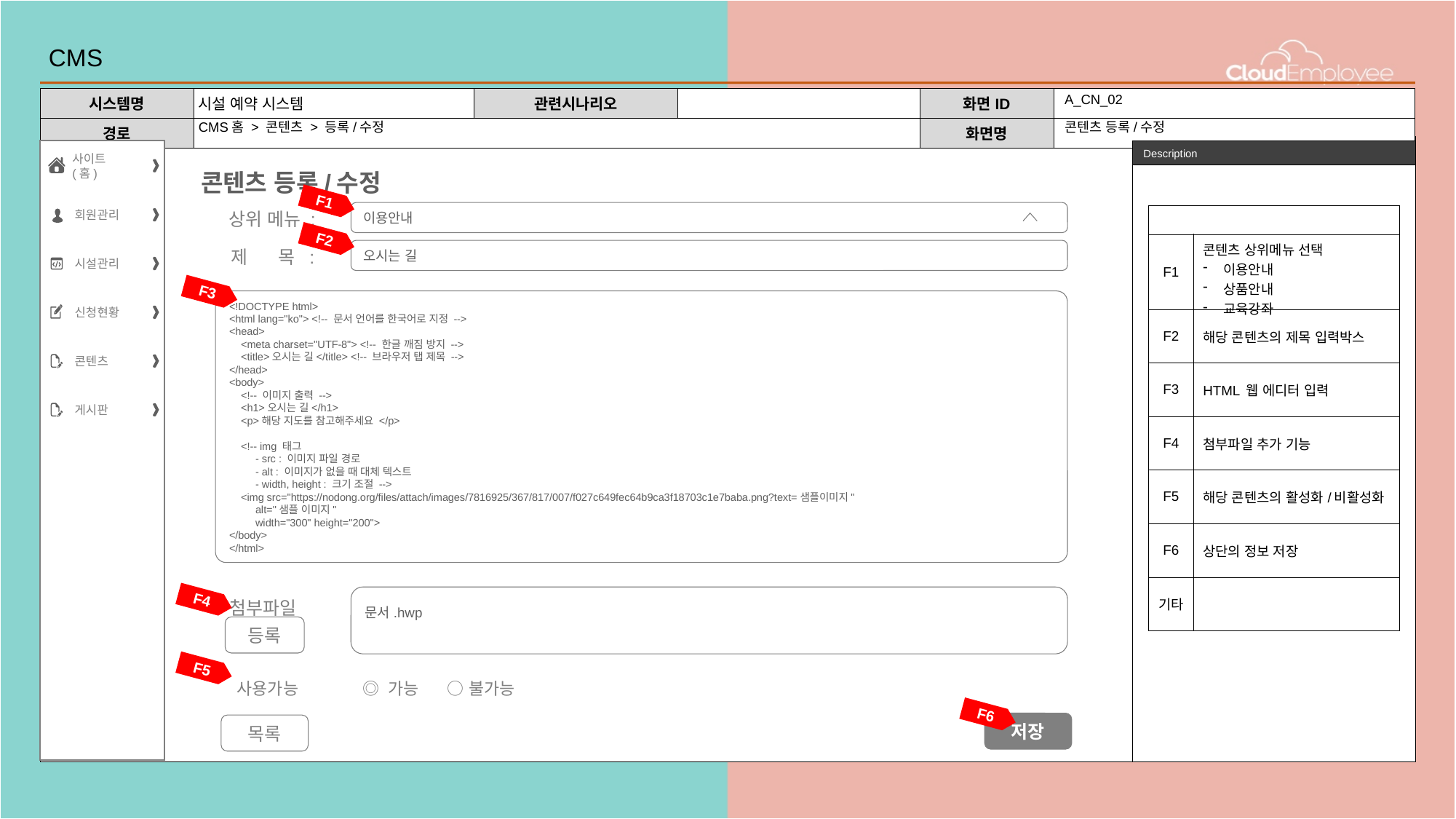

# CMS

A_CN_02
CMS홈 > 콘텐츠 > 등록/수정
콘텐츠 등록/수정

사이트(홈)

회원관리

시설관리

신청현황

콘텐츠

게시판

콘텐츠 등록/수정
F1
상위 메뉴 :
이용안내
|  |  |
| --- | --- |
| F1 | 콘텐츠 상위메뉴 선택 이용안내 상품안내 교육강좌 |
| F2 | 해당 콘텐츠의 제목 입력박스 |
| F3 | HTML 웹 에디터 입력 |
| F4 | 첨부파일 추가 기능 |
| F5 | 해당 콘텐츠의 활성화/비활성화 |
| F6 | 상단의 정보 저장 |
| 기타 |  |

F2
제      목  :
오시는 길
F3
<!DOCTYPE html>
<html lang="ko"> <!-- 문서 언어를 한국어로 지정 -->
<head>
    <meta charset="UTF-8"> <!-- 한글 깨짐 방지 -->
    <title>오시는 길</title> <!-- 브라우저 탭 제목 -->
</head>
<body>
    <!-- 이미지 출력 -->
    <h1>오시는 길</h1>
    <p>해당 지도를 참고해주세요 </p>

    <!-- img 태그
         - src : 이미지 파일 경로
         - alt : 이미지가 없을 때 대체 텍스트
         - width, height : 크기 조절 -->
    <img src="https://nodong.org/files/attach/images/7816925/367/817/007/f027c649fec64b9ca3f18703c1e7baba.png?text=샘플이미지"
         alt="샘플 이미지"
         width="300" height="200">
</body>
</html>
문서.hwp

첨부파일
등록
F4
F5
사용가능
◎ 가능      ○ 불가능
F6
저장
목록